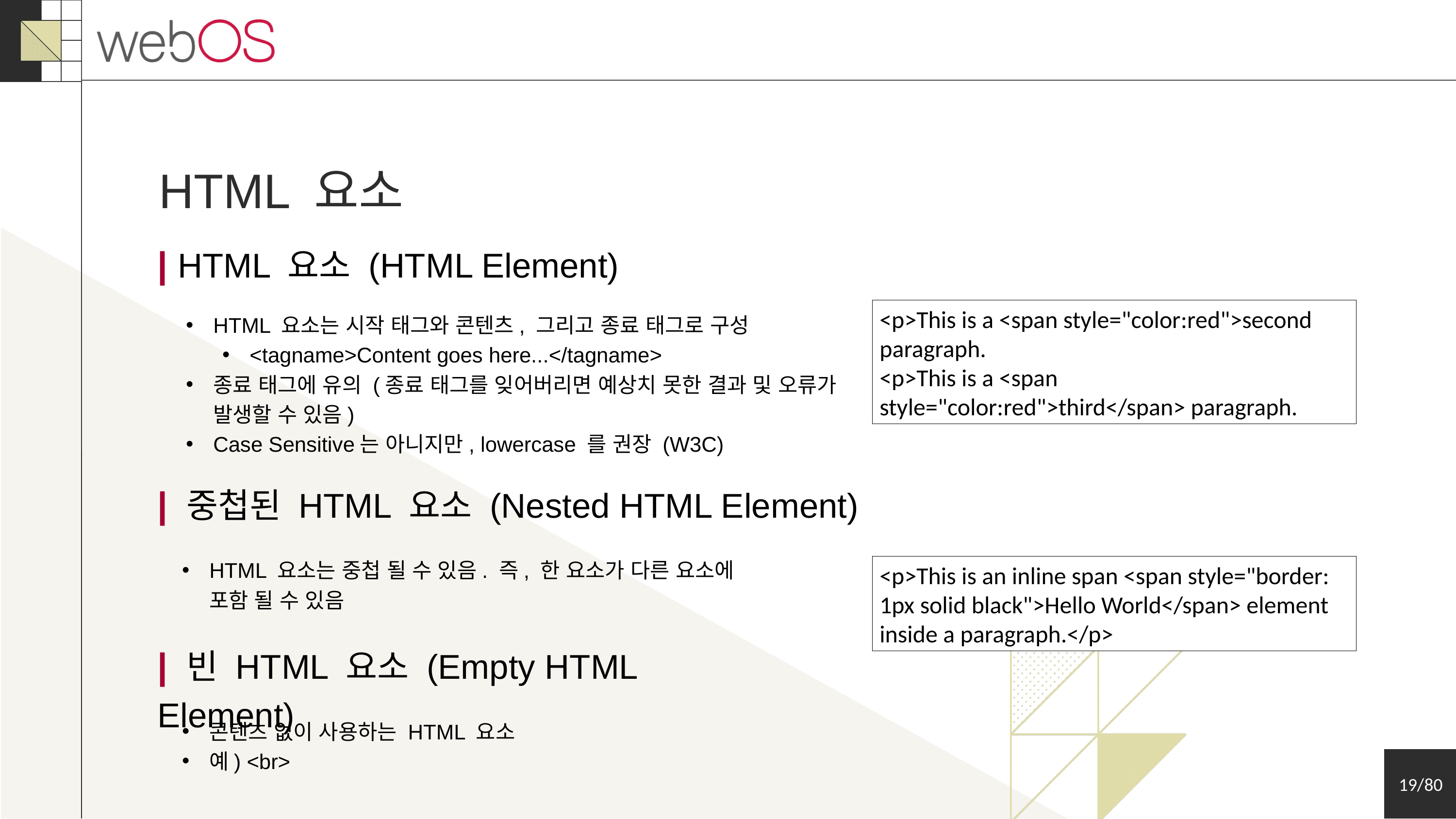

HTML 요소
| HTML 요소 (HTML Element)
<p>This is a <span style="color:red">second paragraph.
<p>This is a <span style="color:red">third</span> paragraph.
HTML 요소는 시작 태그와 콘텐츠, 그리고 종료 태그로 구성
<tagname>Content goes here...</tagname>
종료 태그에 유의 (종료 태그를 잊어버리면 예상치 못한 결과 및 오류가 발생할 수 있음)
Case Sensitive는 아니지만, lowercase 를 권장 (W3C)

| 중첩된 HTML 요소 (Nested HTML Element)
HTML 요소는 중첩 될 수 있음. 즉, 한 요소가 다른 요소에 포함 될 수 있음
<p>This is an inline span <span style="border: 1px solid black">Hello World</span> element inside a paragraph.</p>
| 빈 HTML 요소 (Empty HTML Element)

콘텐츠 없이 사용하는 HTML 요소
예) <br>
19/80